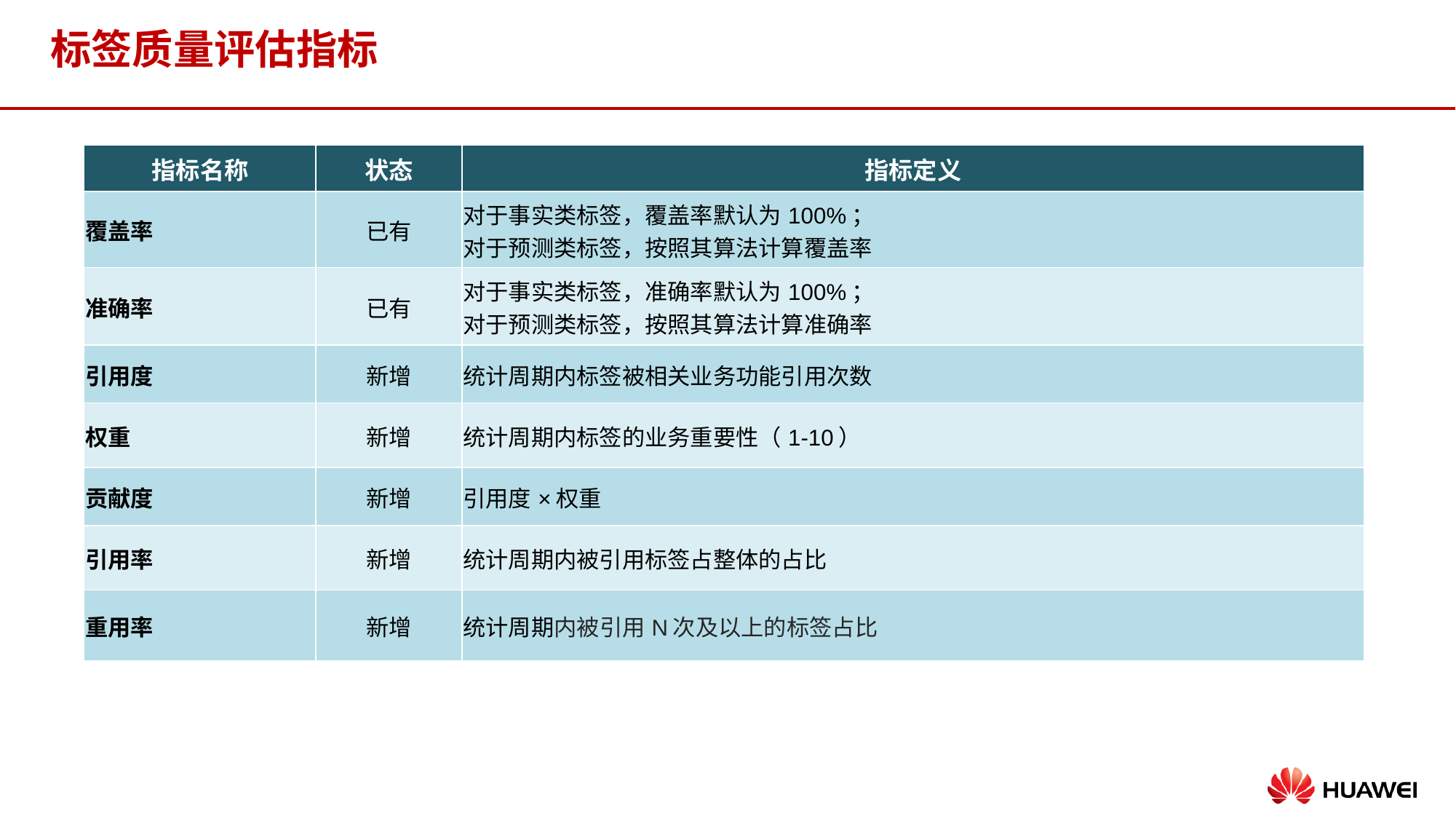

# 标签质量评估指标
| 指标名称 | 状态 | 指标定义 |
| --- | --- | --- |
| 覆盖率 | 已有 | 对于事实类标签，覆盖率默认为100%； 对于预测类标签，按照其算法计算覆盖率 |
| 准确率 | 已有 | 对于事实类标签，准确率默认为100%； 对于预测类标签，按照其算法计算准确率 |
| 引用度 | 新增 | 统计周期内标签被相关业务功能引用次数 |
| 权重 | 新增 | 统计周期内标签的业务重要性（1-10） |
| 贡献度 | 新增 | 引用度×权重 |
| 引用率 | 新增 | 统计周期内被引用标签占整体的占比 |
| 重用率 | 新增 | 统计周期内被引用N次及以上的标签占比 |